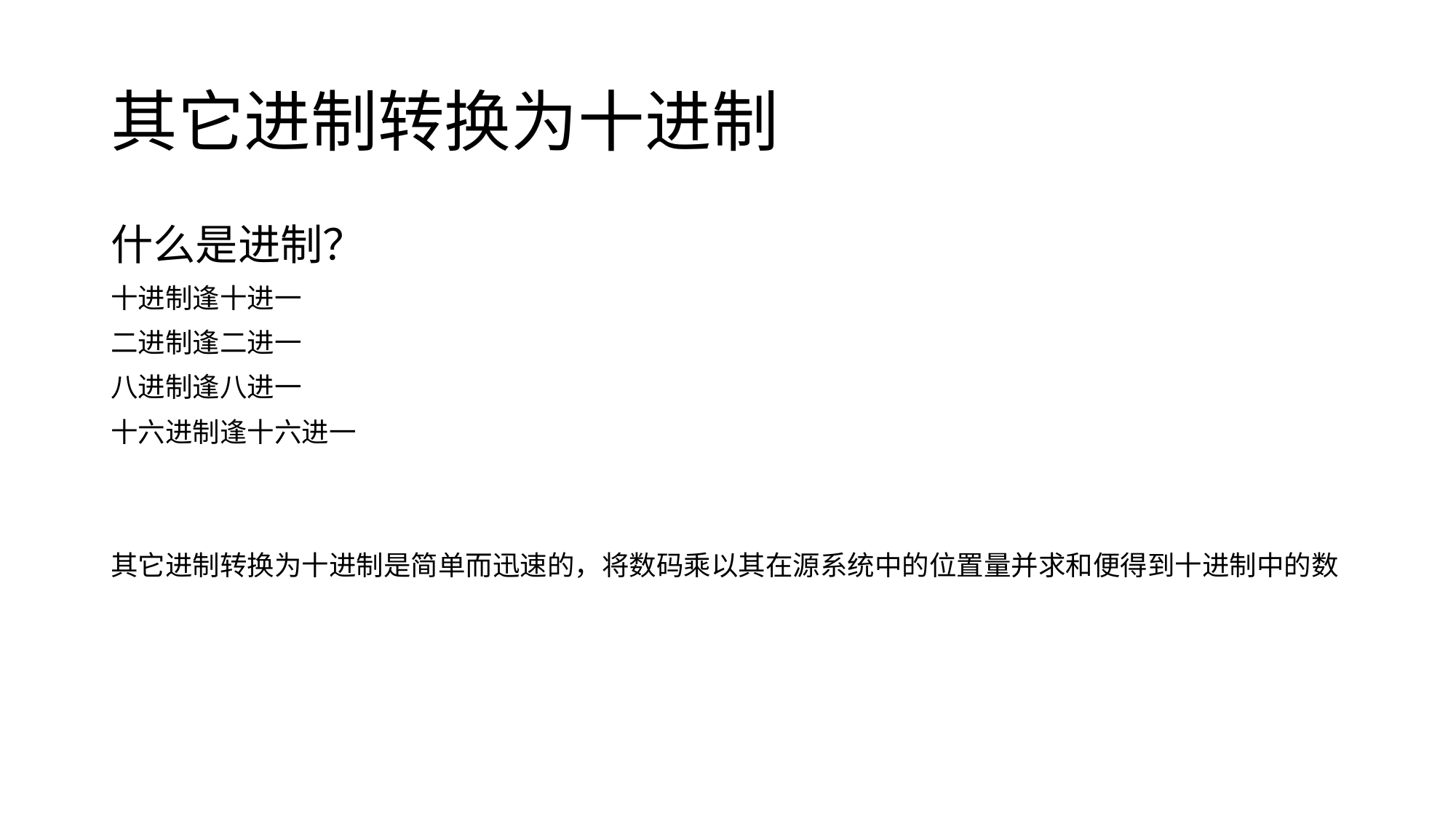

# 其它进制转换为十进制
什么是进制？
十进制逢十进一
二进制逢二进一
八进制逢八进一
十六进制逢十六进一

其它进制转换为十进制是简单而迅速的，将数码乘以其在源系统中的位置量并求和便得到十进制中的数